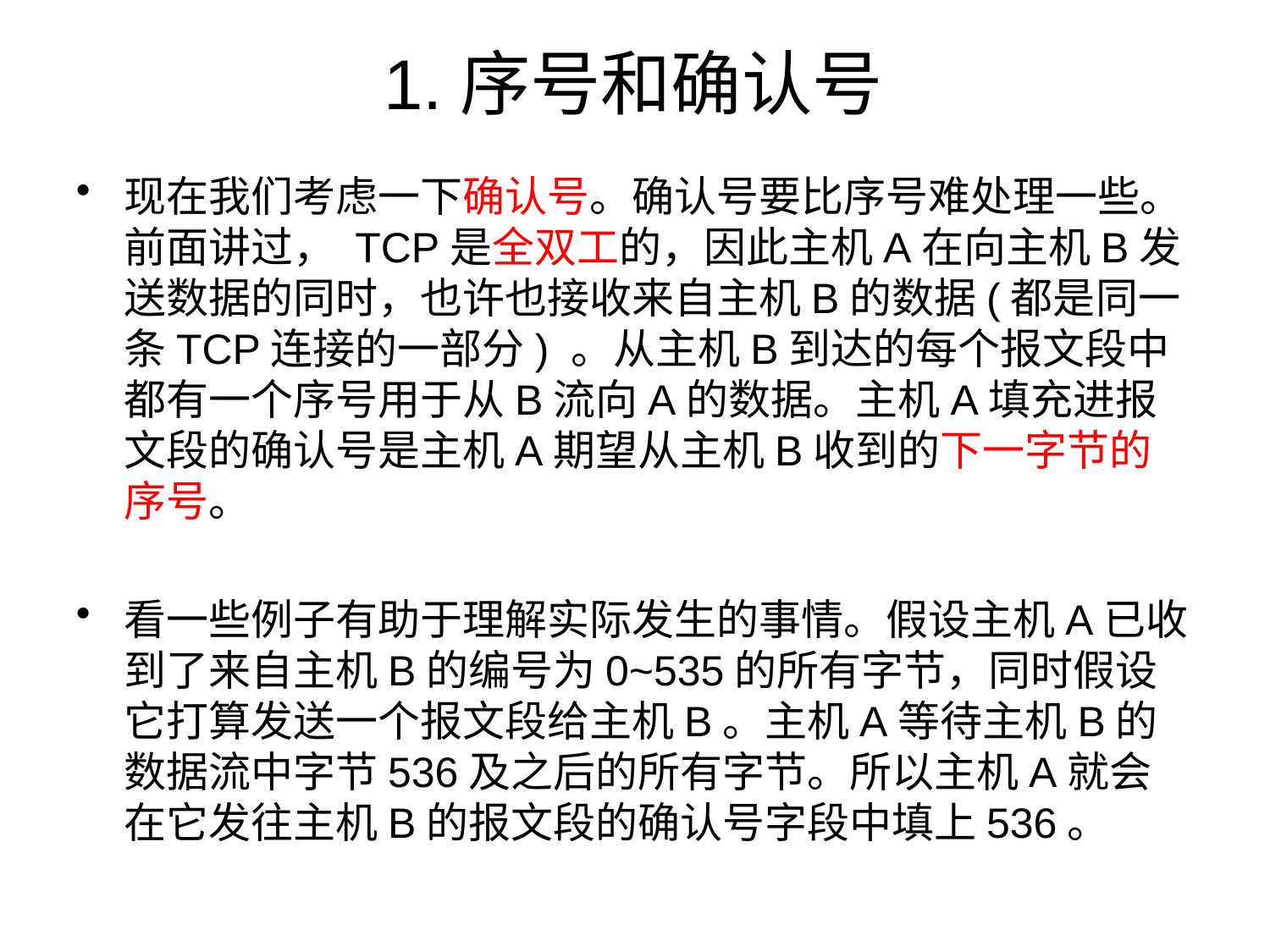

# 1.序号和确认号
现在我们考虑一下确认号。确认号要比序号难处理一些。前面讲过， TCP是全双工的，因此主机A在向主机B发送数据的同时，也许也接收来自主机B的数据(都是同一条TCP连接的一部分) 。从主机B到达的每个报文段中都有一个序号用于从B流向A的数据。主机A填充进报文段的确认号是主机A期望从主机B收到的下一字节的序号。

看一些例子有助于理解实际发生的事情。假设主机A已收到了来自主机B的编号为0~535的所有字节，同时假设它打算发送一个报文段给主机B。主机A等待主机B的数据流中字节536及之后的所有字节。所以主机A就会在它发往主机B的报文段的确认号字段中填上536。